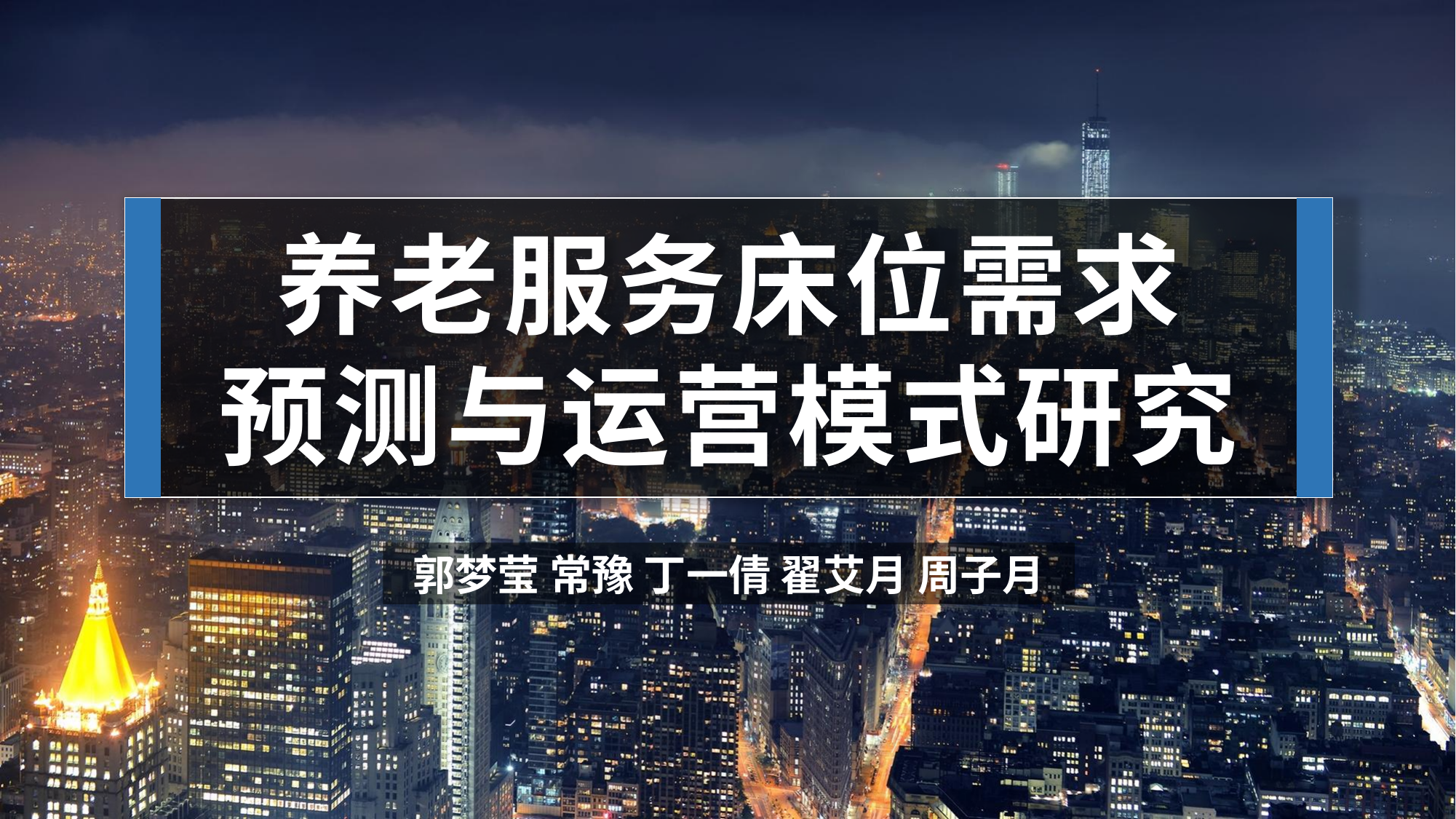

养老服务床位需求
预测与运营模式研究

郭梦莹 常豫 丁一倩 翟艾月 周子月